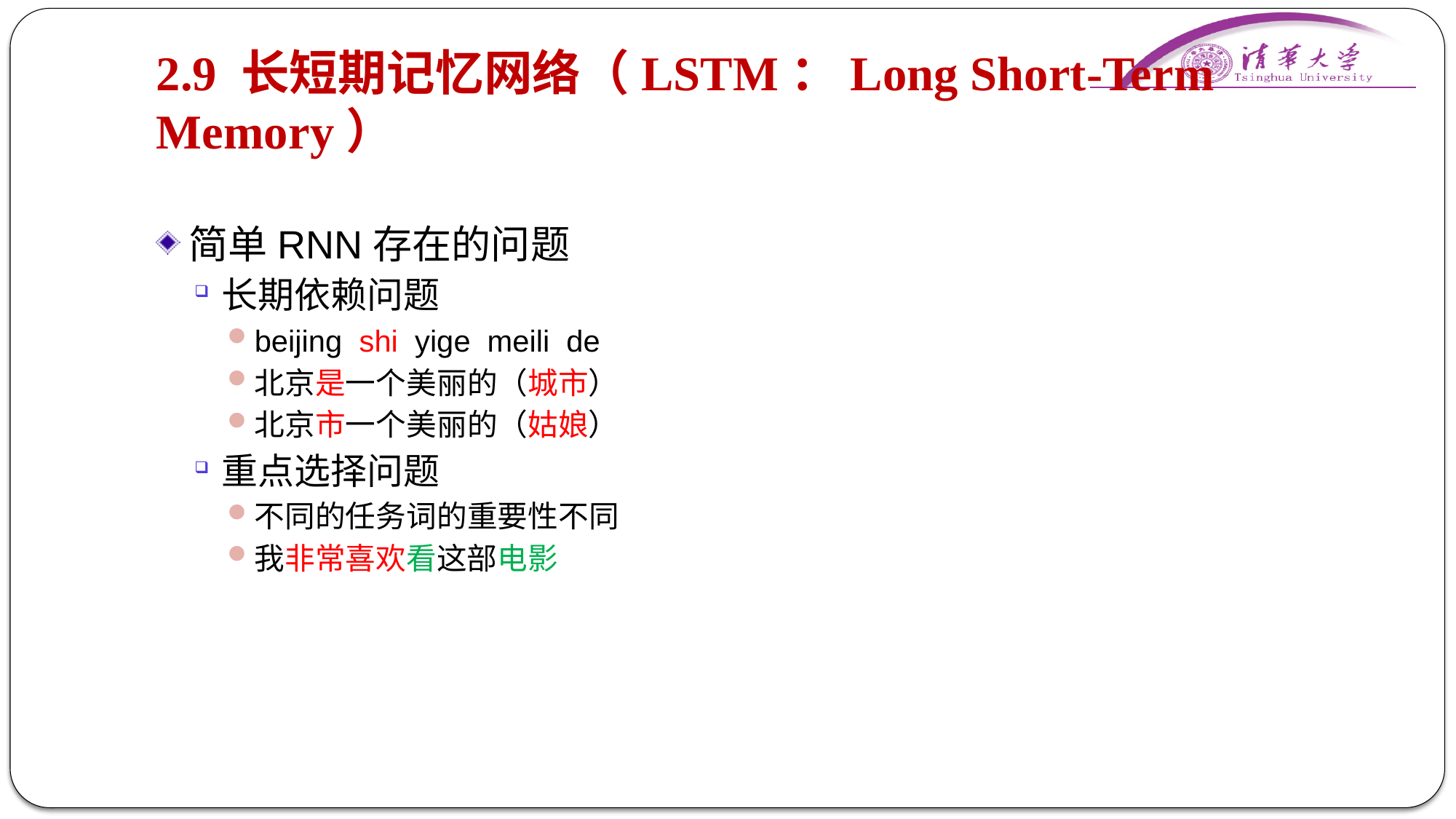

# 2.9 长短期记忆网络（LSTM：Long Short-Term Memory）
简单RNN存在的问题
长期依赖问题
beijing  shi  yige  meili  de
北京是一个美丽的（城市）
北京市一个美丽的（姑娘）
重点选择问题
不同的任务词的重要性不同
我非常喜欢看这部电影